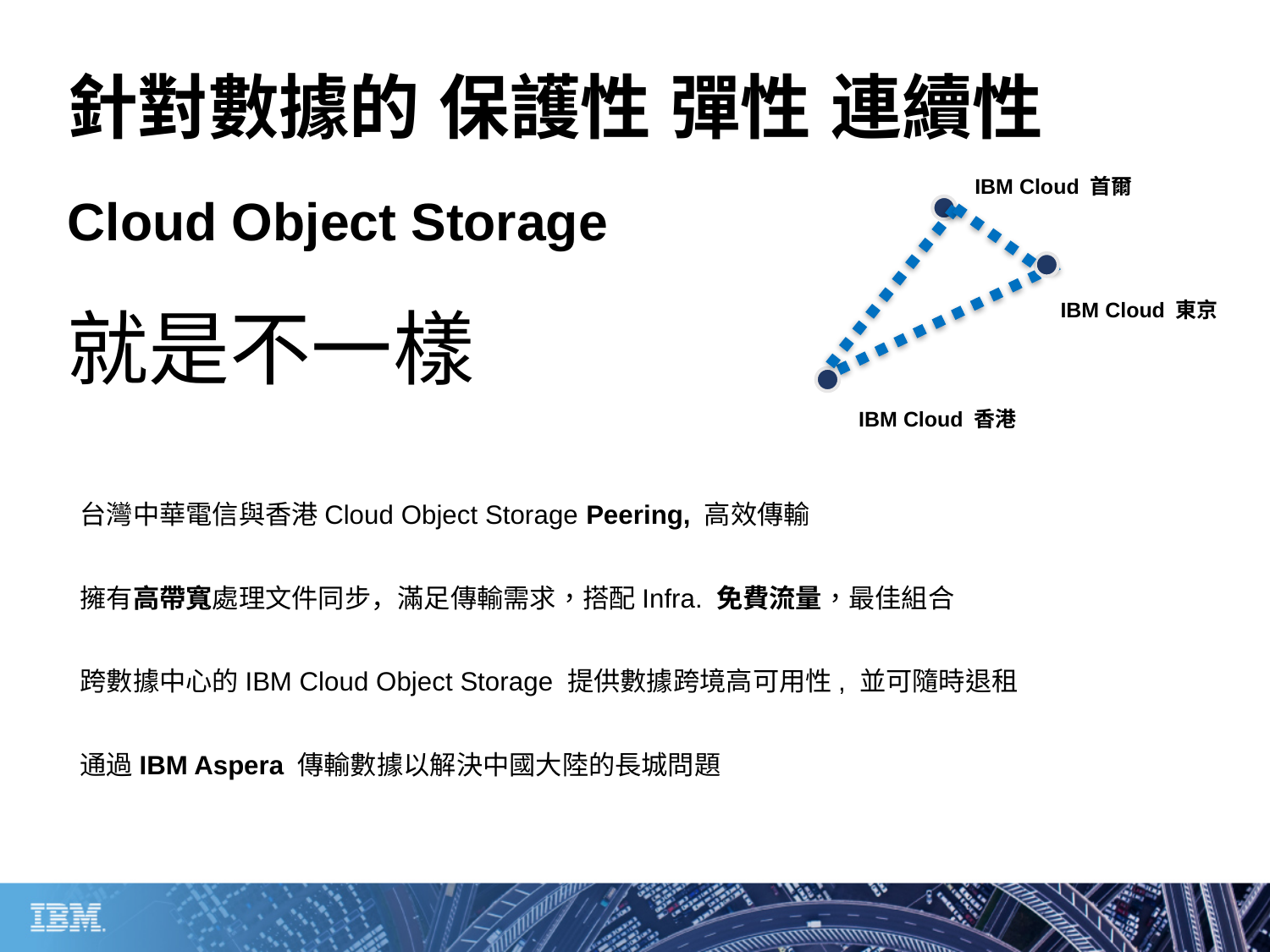

# 針對數據的 保護性 彈性 連續性
IBM Cloud 首爾
Cloud Object Storage

IBM Cloud 東京
就是不一樣

IBM Cloud 香港
台灣中華電信與香港Cloud Object Storage Peering, 高效傳輸
擁有高帶寬處理文件同步，滿足傳輸需求，搭配Infra. 免費流量，最佳組合
跨數據中心的IBM Cloud Object Storage 提供數據跨境高可用性, 並可隨時退租
通過IBM Aspera 傳輸數據以解決中國大陸的長城問題